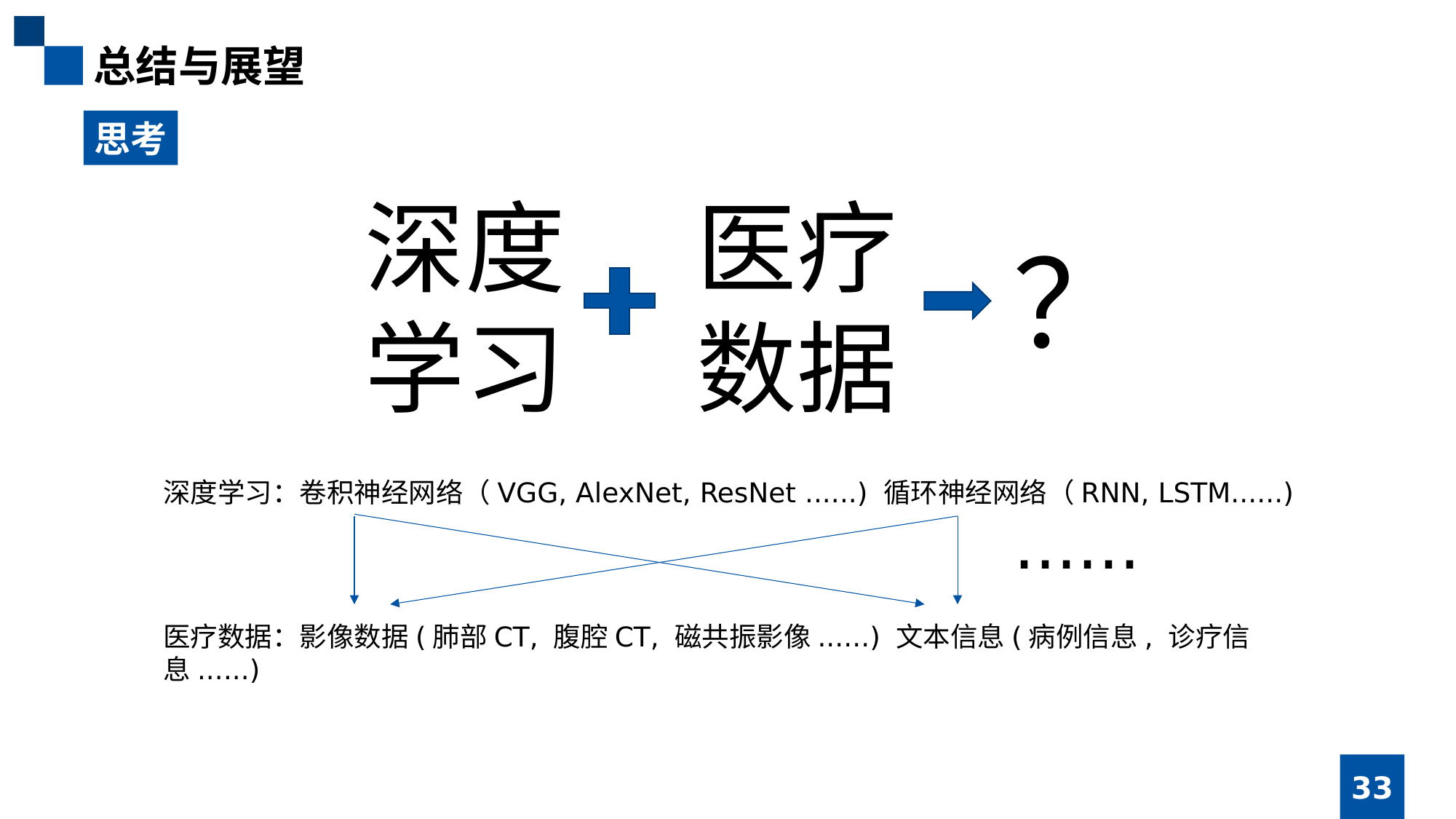

总结与展望
思考

深度学习
医疗数据
？

深度学习：卷积神经网络（VGG, AlexNet, ResNet ......) 循环神经网络（RNN, LSTM......)
......
医疗数据：影像数据(肺部CT, 腹腔CT, 磁共振影像......) 文本信息(病例信息, 诊疗信息......)
33